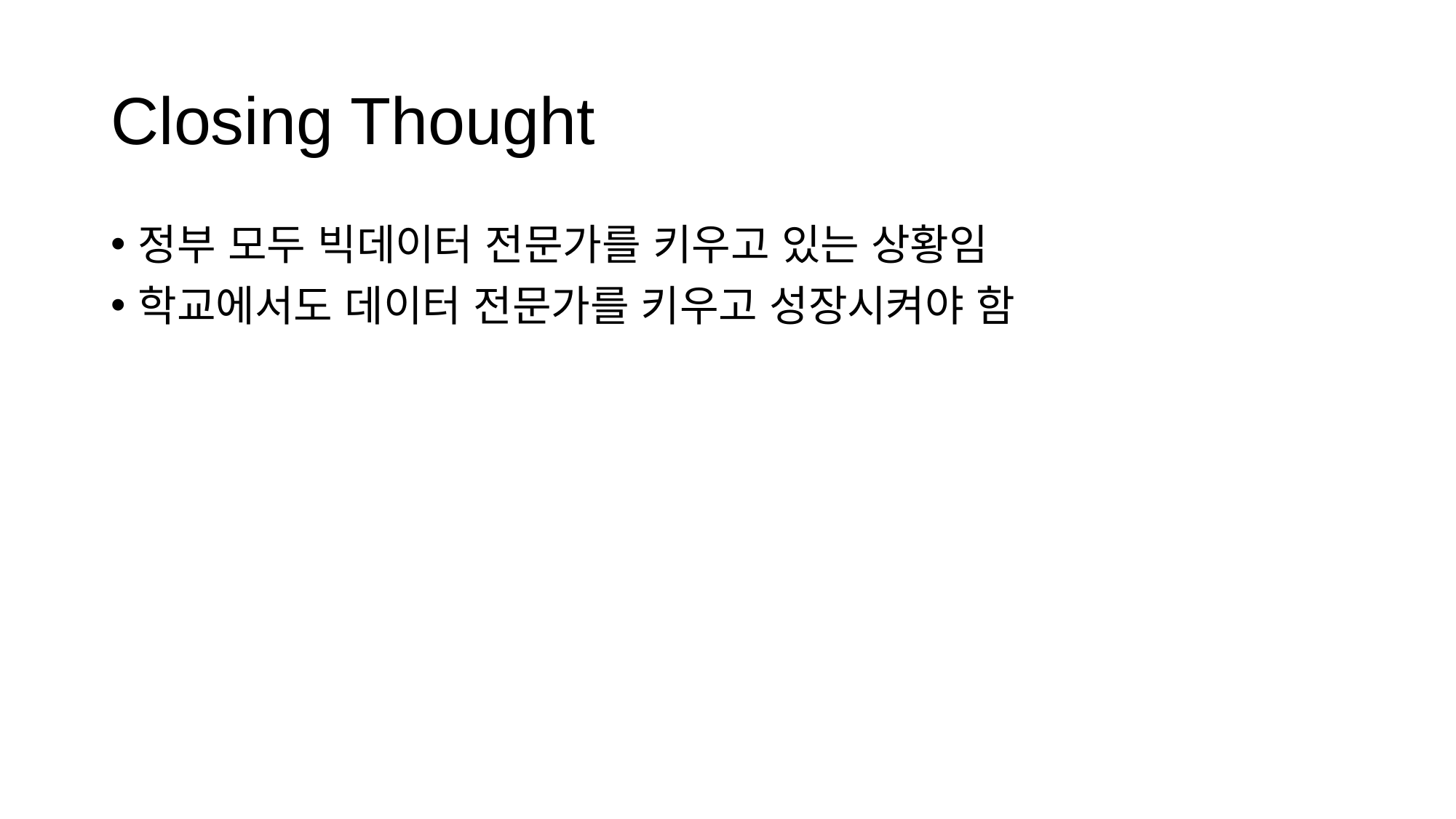

# Closing Thought
정부 모두 빅데이터 전문가를 키우고 있는 상황임
학교에서도 데이터 전문가를 키우고 성장시켜야 함